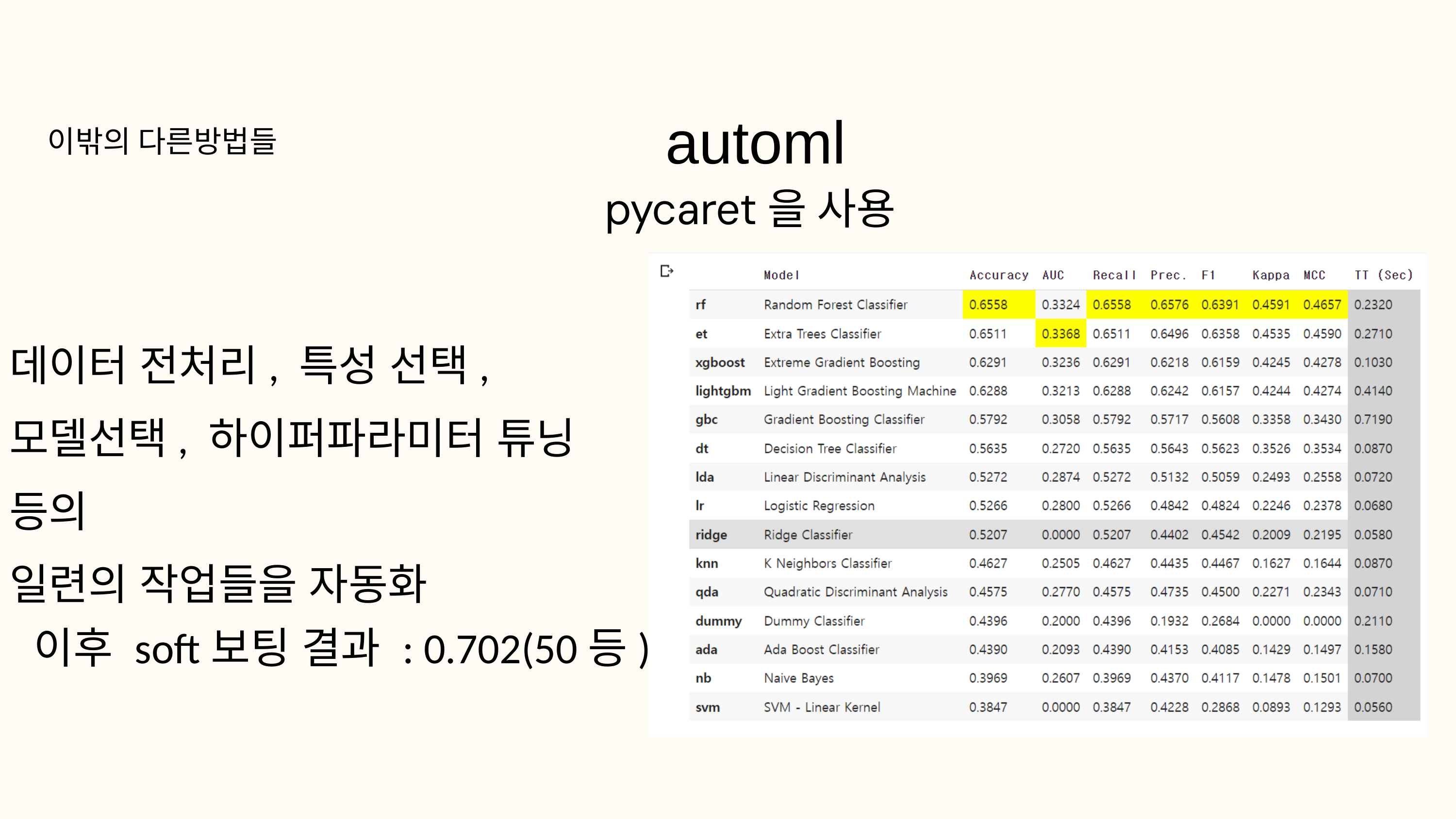

automl
이밖의 다른방법들
pycaret을 사용

데이터 전처리, 특성 선택, 모델선택, 하이퍼파라미터 튜닝 등의
일련의 작업들을 자동화
이후 soft보팅 결과 : 0.702(50등)